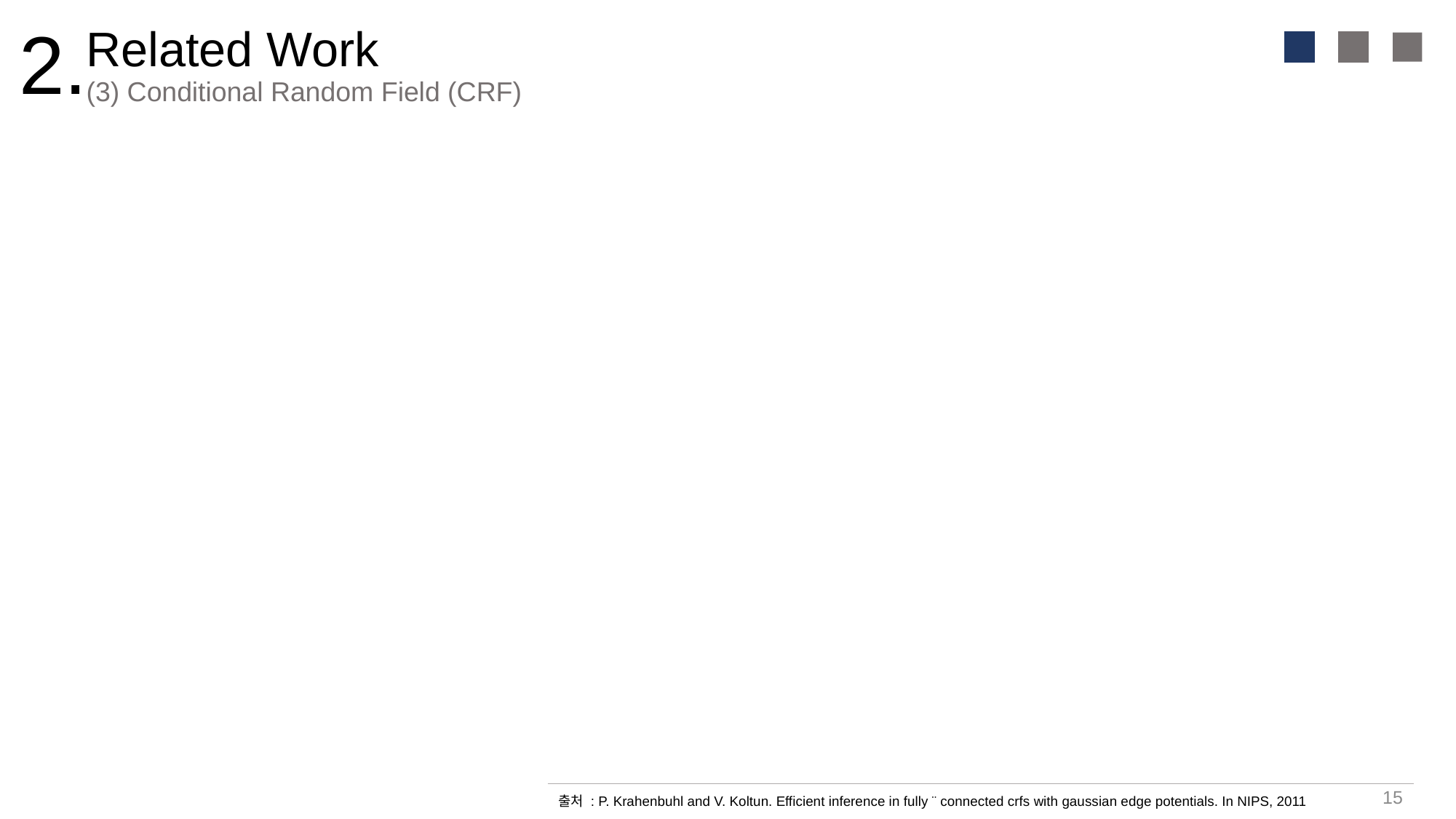

2.
Related Work

(3) Conditional Random Field (CRF)
15
출처 : P. Krahenbuhl and V. Koltun. Efficient inference in fully ¨ connected crfs with gaussian edge potentials. In NIPS, 2011